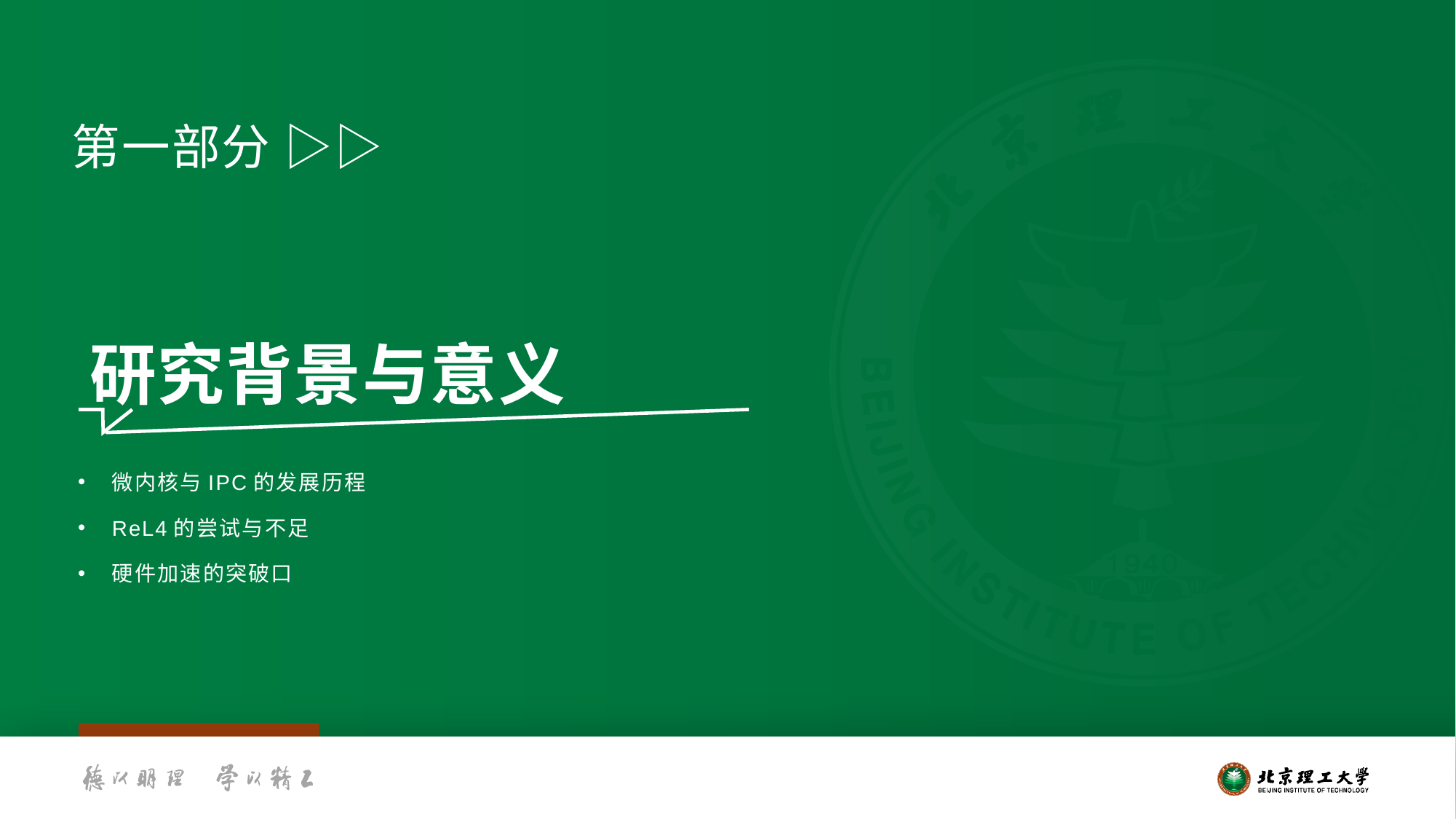

第一部分 ▷▷
研究背景与意义

微内核与IPC的发展历程
ReL4的尝试与不足
硬件加速的突破口